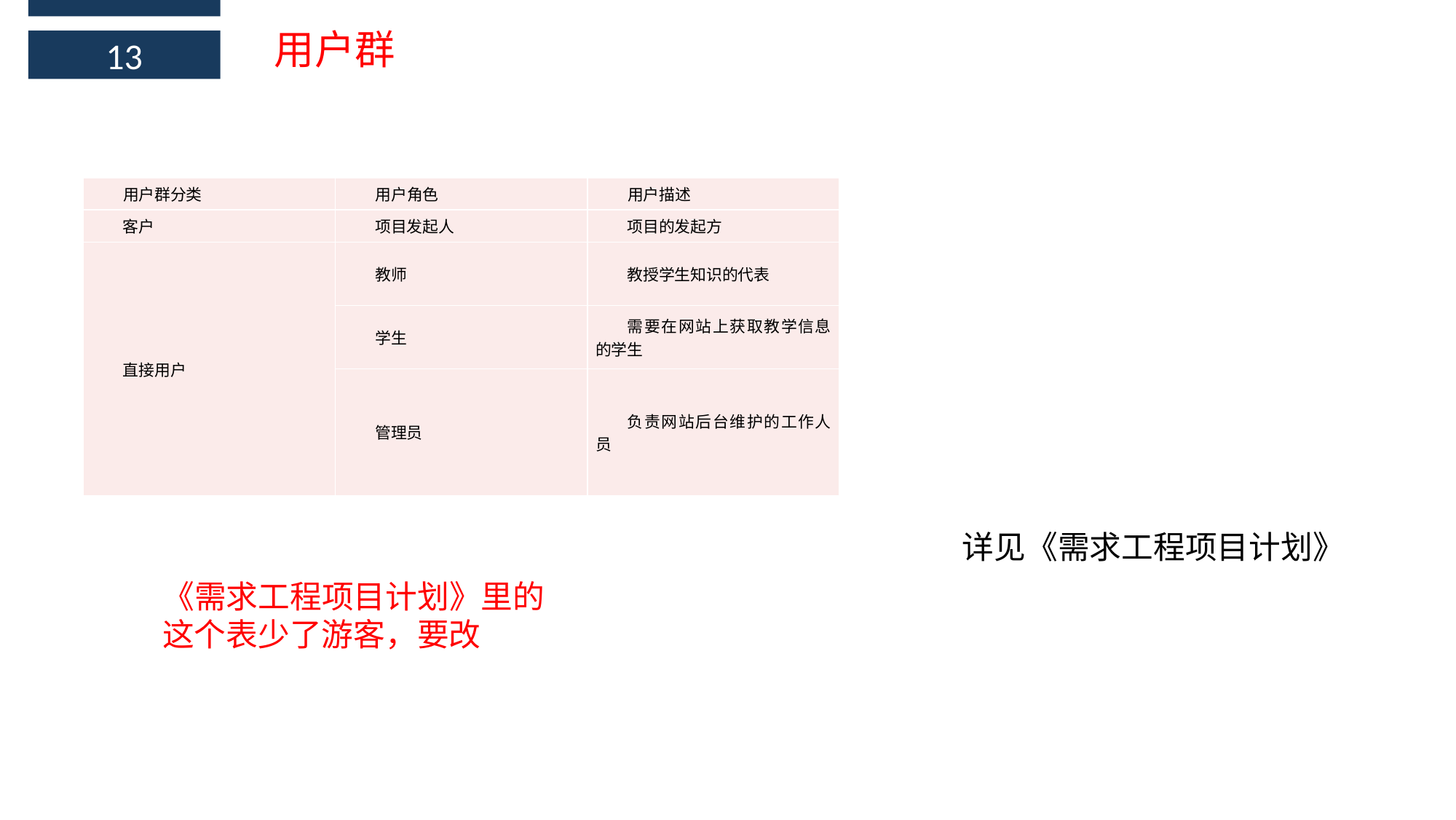

用户群
13
| 用户群分类 | 用户角色 | 用户描述 |
| --- | --- | --- |
| 客户 | 项目发起人 | 项目的发起方 |
| 直接用户 | 教师 | 教授学生知识的代表 |
|  | 学生 | 需要在网站上获取教学信息的学生 |
|  | 管理员 | 负责网站后台维护的工作人员 |
详见《需求工程项目计划》
《需求工程项目计划》里的这个表少了游客，要改